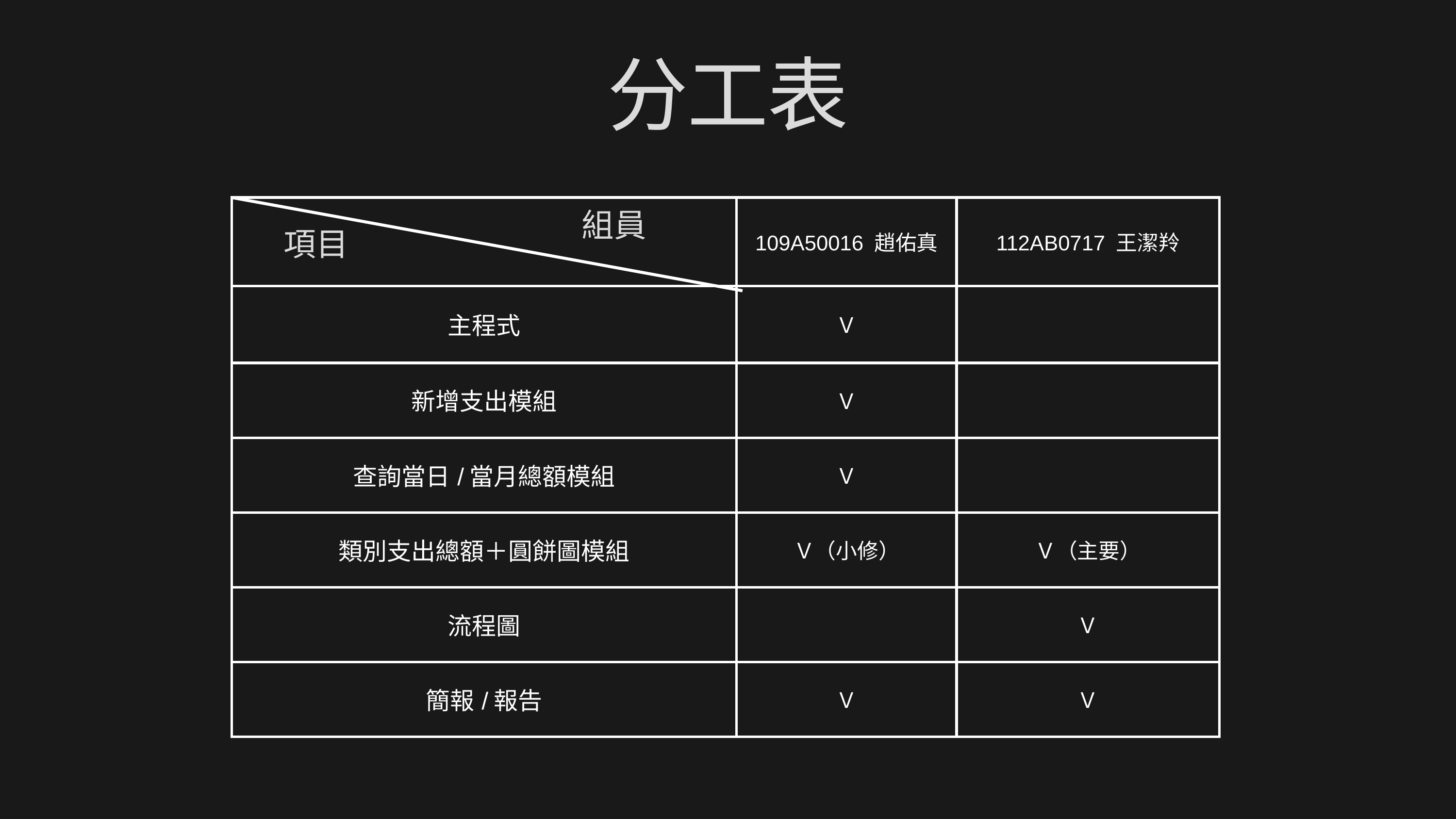

分工表
|  | 109A50016 趙佑真 | 112AB0717 王潔羚 |
| --- | --- | --- |
| 主程式 | Ｖ |  |
| 新增支出模組 | Ｖ |  |
| 查詢當日/當月總額模組 | Ｖ |  |
| 類別支出總額＋圓餅圖模組 | Ｖ（小修） | Ｖ（主要） |
| 流程圖 |  | Ｖ |
| 簡報/報告 | Ｖ | Ｖ |

組員
項目